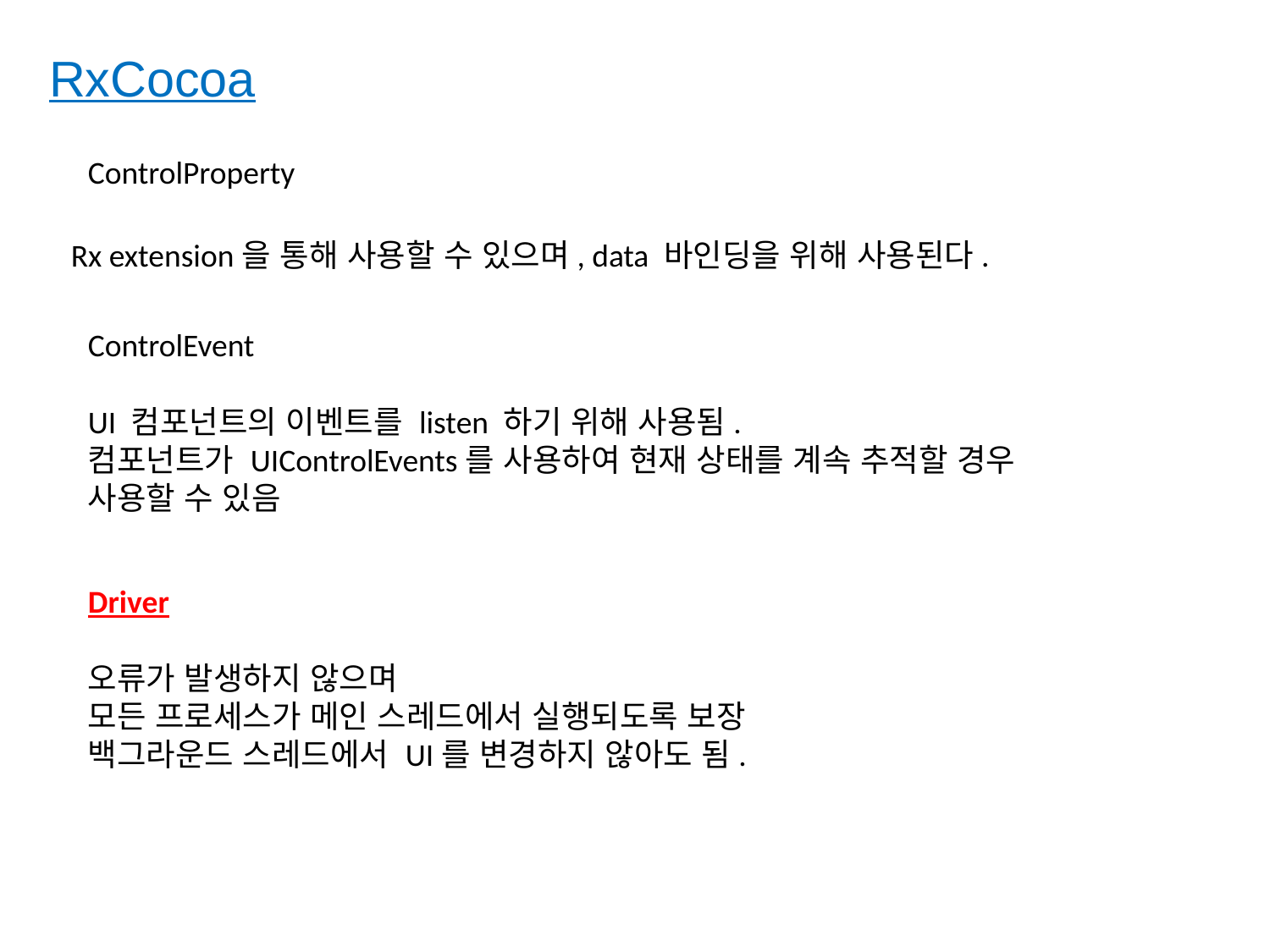

RxCocoa
ControlProperty
Rx extension을 통해 사용할 수 있으며, data 바인딩을 위해 사용된다.
ControlEvent
UI 컴포넌트의 이벤트를 listen 하기 위해 사용됨.
컴포넌트가 UIControlEvents를 사용하여 현재 상태를 계속 추적할 경우 사용할 수 있음
Driver
오류가 발생하지 않으며
모든 프로세스가 메인 스레드에서 실행되도록 보장
백그라운드 스레드에서 UI를 변경하지 않아도 됨.